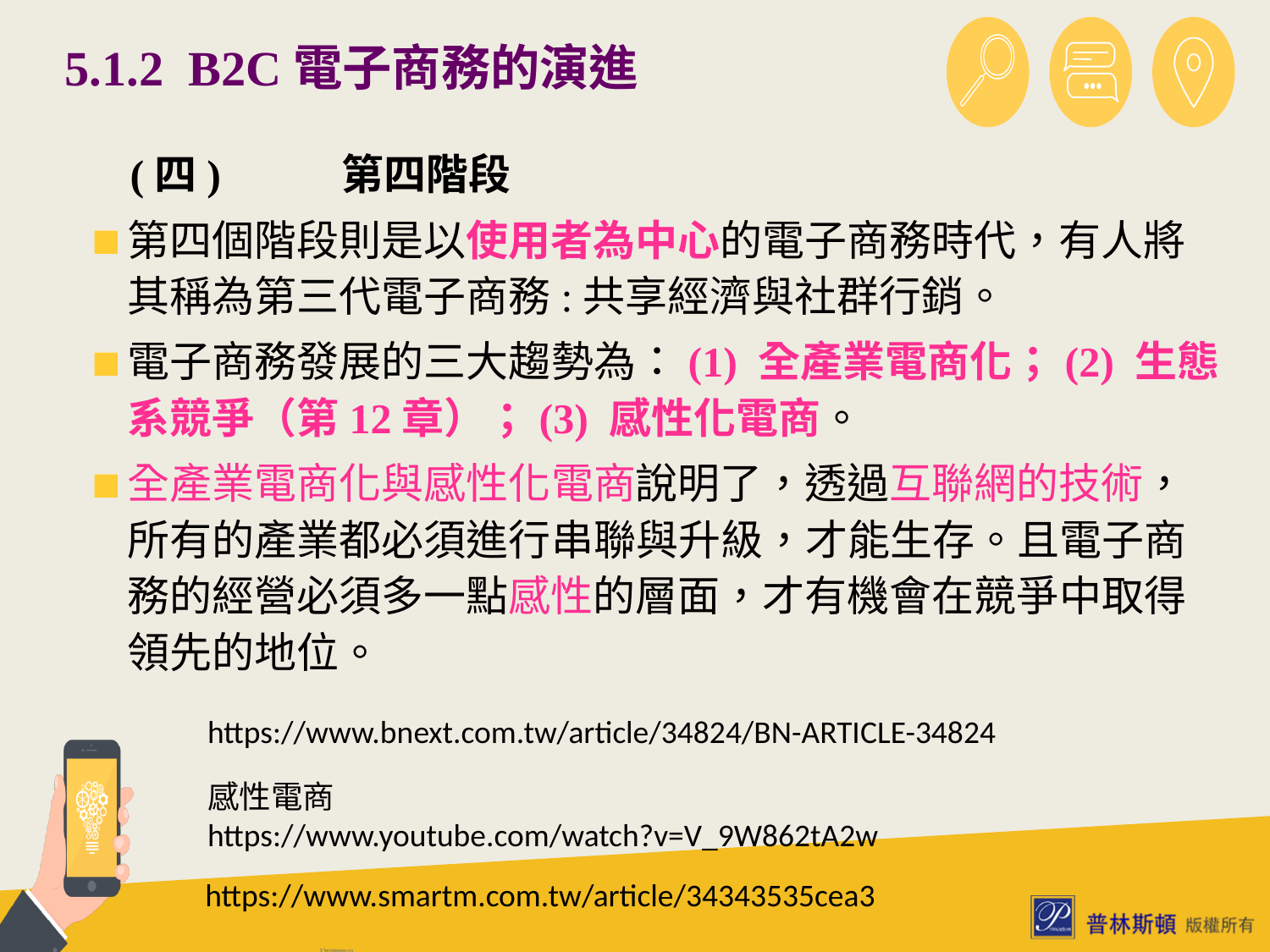

# 5.1.2  B2C電子商務的演進
    (四)	第四階段
第四個階段則是以使用者為中心的電子商務時代，有人將其稱為第三代電子商務:共享經濟與社群行銷。
電子商務發展的三大趨勢為：(1) 全產業電商化；(2) 生態系競爭（第12章）；(3) 感性化電商。
全產業電商化與感性化電商說明了，透過互聯網的技術，所有的產業都必須進行串聯與升級，才能生存。且電子商務的經營必須多一點感性的層面，才有機會在競爭中取得領先的地位。
https://www.bnext.com.tw/article/34824/BN-ARTICLE-34824
感性電商
https://www.youtube.com/watch?v=V_9W862tA2w
https://www.smartm.com.tw/article/34343535cea3